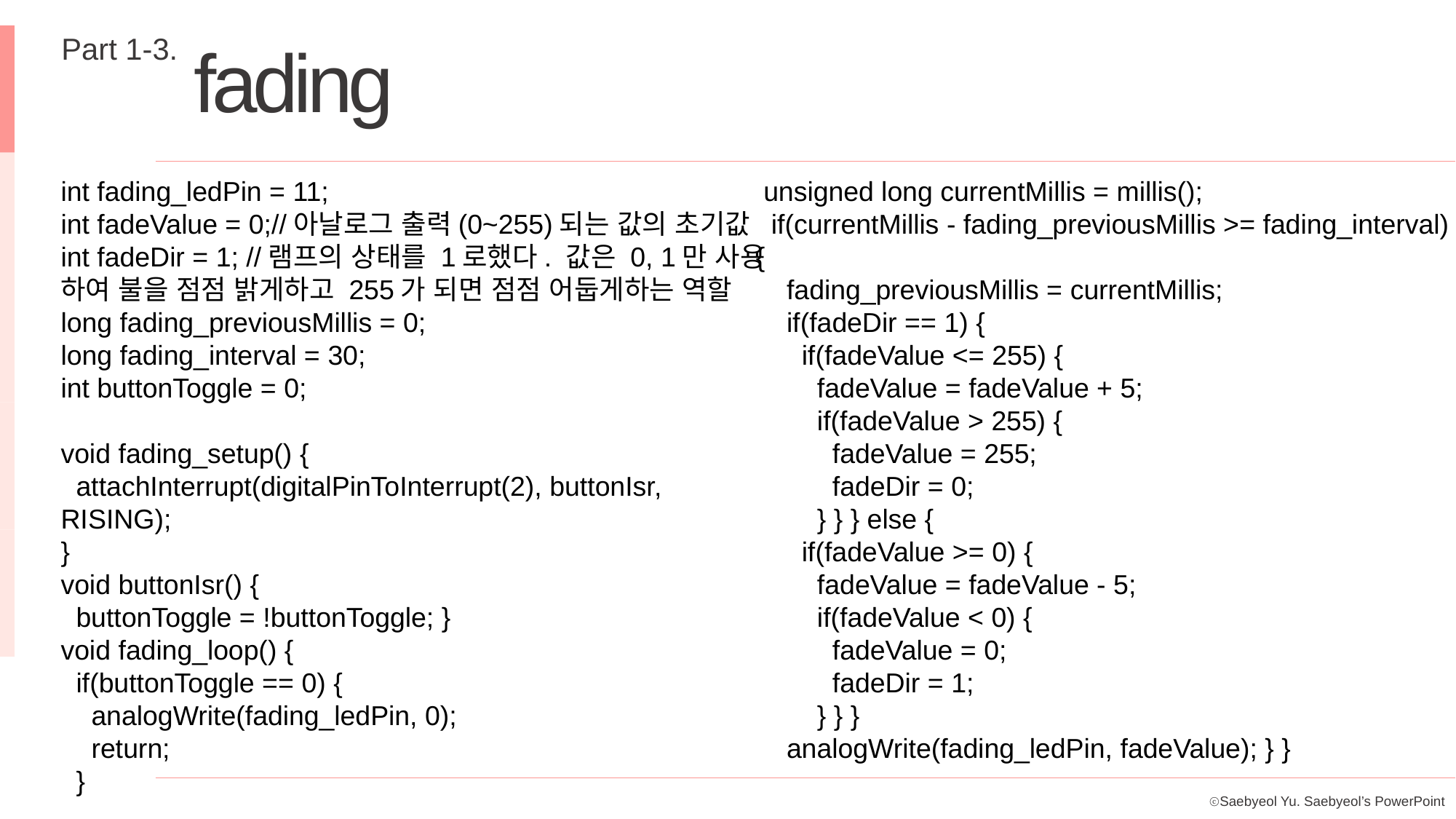

Part 1-3.

fading

int fading_ledPin = 11;
int fadeValue = 0;//아날로그 출력(0~255)되는 값의 초기값
int fadeDir = 1; //램프의 상태를 1로했다. 값은 0, 1만 사용
하여 불을 점점 밝게하고 255가 되면 점점 어둡게하는 역할
long fading_previousMillis = 0;
long fading_interval = 30;
int buttonToggle = 0;

void fading_setup() {
  attachInterrupt(digitalPinToInterrupt(2), buttonIsr, RISING);
}
void buttonIsr() {
  buttonToggle = !buttonToggle; }
void fading_loop() {
  if(buttonToggle == 0) {
    analogWrite(fading_ledPin, 0);
    return;
  }

 unsigned long currentMillis = millis();
  if(currentMillis - fading_previousMillis >= fading_interval) {
    fading_previousMillis = currentMillis;
    if(fadeDir == 1) {
      if(fadeValue <= 255) {
        fadeValue = fadeValue + 5;
        if(fadeValue > 255) {
          fadeValue = 255;
          fadeDir = 0;
        } } } else {
      if(fadeValue >= 0) {
        fadeValue = fadeValue - 5;
        if(fadeValue < 0) {
          fadeValue = 0;
          fadeDir = 1;
        } } }
    analogWrite(fading_ledPin, fadeValue); } }